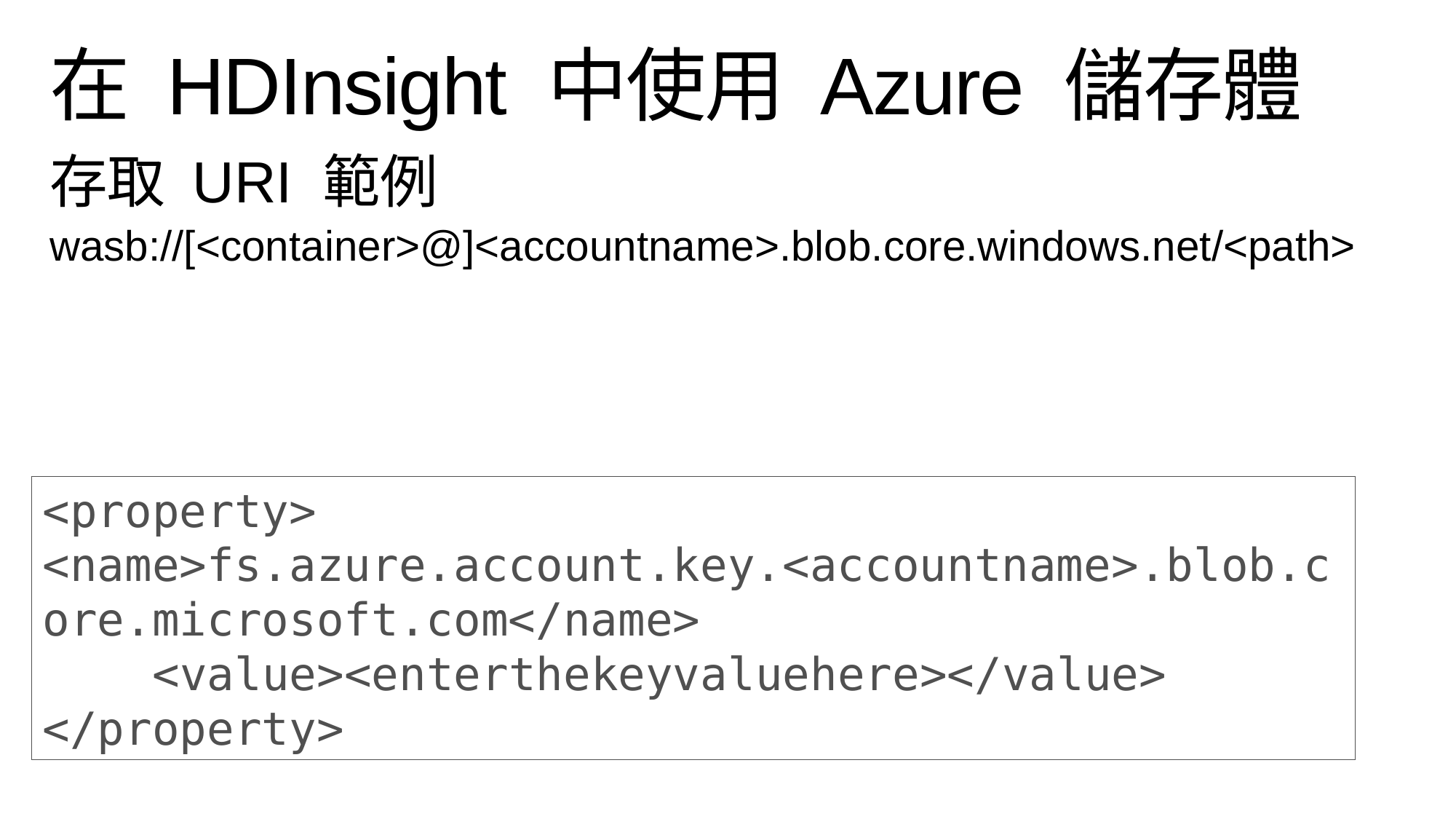

# 在 HDInsight 中使用 Azure 儲存體
存取 URI 範例
wasb://[<container>@]<accountname>.blob.core.windows.net/<path>
<property>
<name>fs.azure.account.key.<accountname>.blob.core.microsoft.com</name>
    <value><enterthekeyvaluehere></value>
</property>